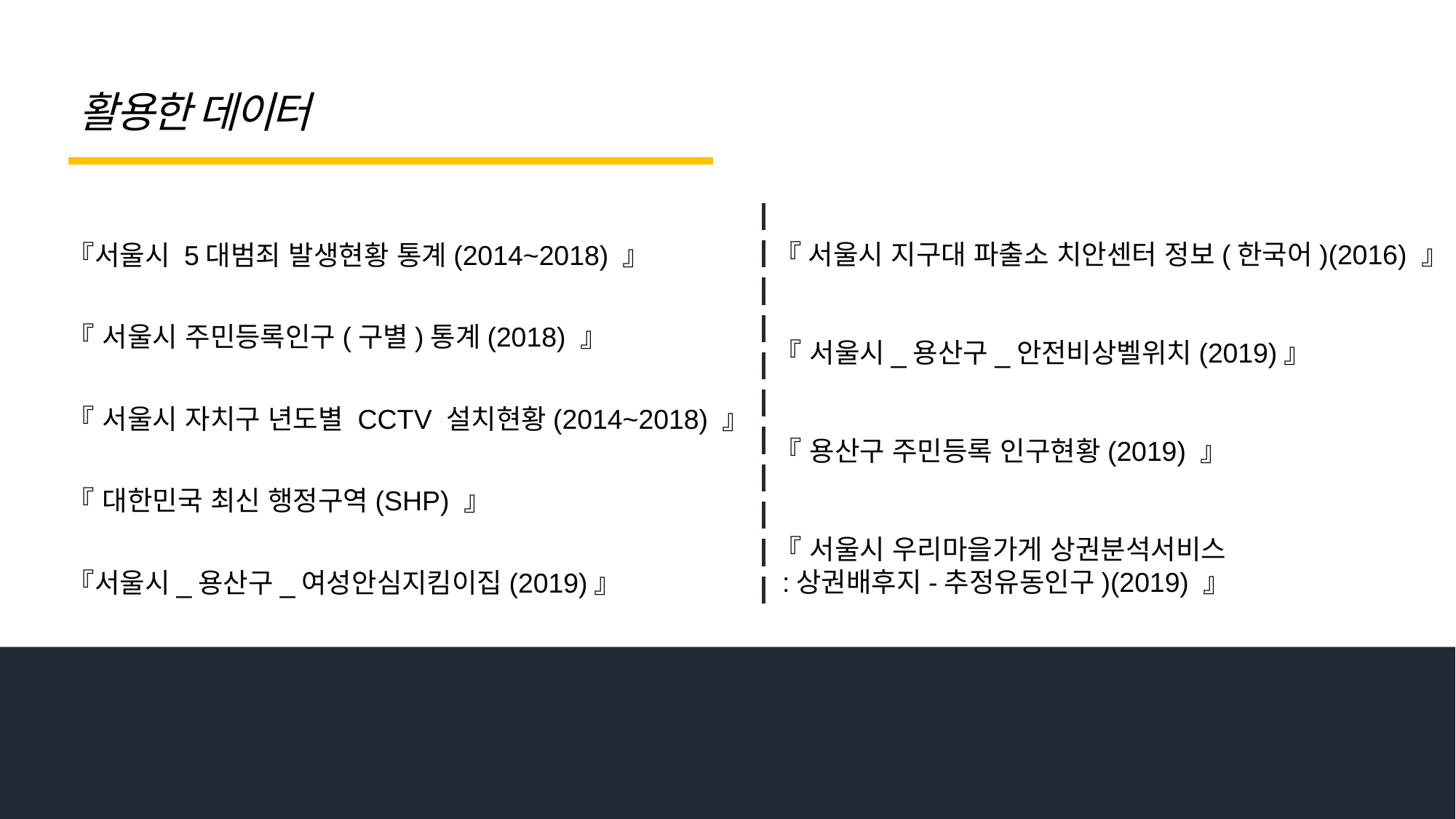

활용한 데이터
『 서울시 지구대 파출소 치안센터 정보(한국어)(2016) 』
『 서울시_용산구_안전비상벨위치(2019)』
『 용산구 주민등록 인구현황(2019) 』
『 서울시 우리마을가게 상권분석서비스
 :상권배후지-추정유동인구)(2019) 』
『서울시 5대범죄 발생현황 통계(2014~2018) 』
『 서울시 주민등록인구(구별)통계(2018) 』
『 서울시 자치구 년도별 CCTV 설치현황(2014~2018) 』
『 대한민국 최신 행정구역(SHP) 』
『서울시_용산구_여성안심지킴이집(2019)』